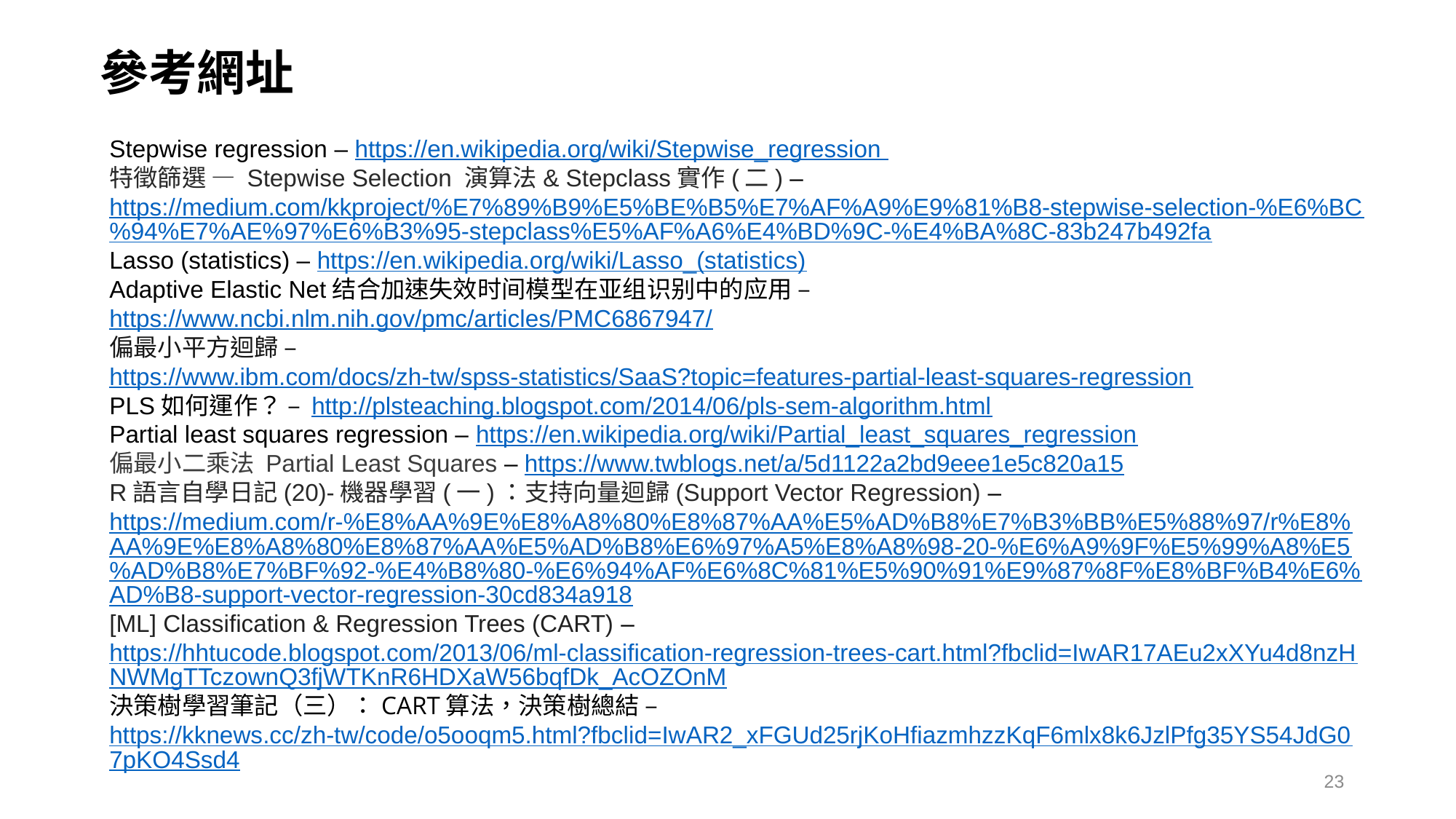

參考網址
Stepwise regression – https://en.wikipedia.org/wiki/Stepwise_regression
特徵篩選 — Stepwise Selection 演算法& Stepclass實作(二) – https://medium.com/kkproject/%E7%89%B9%E5%BE%B5%E7%AF%A9%E9%81%B8-stepwise-selection-%E6%BC%94%E7%AE%97%E6%B3%95-stepclass%E5%AF%A6%E4%BD%9C-%E4%BA%8C-83b247b492fa
Lasso (statistics) – https://en.wikipedia.org/wiki/Lasso_(statistics)
Adaptive Elastic Net结合加速失效时间模型在亚组识别中的应用 – https://www.ncbi.nlm.nih.gov/pmc/articles/PMC6867947/
偏最小平方迴歸 – https://www.ibm.com/docs/zh-tw/spss-statistics/SaaS?topic=features-partial-least-squares-regression
PLS如何運作？ – http://plsteaching.blogspot.com/2014/06/pls-sem-algorithm.html
Partial least squares regression – https://en.wikipedia.org/wiki/Partial_least_squares_regression
偏最小二乘法 Partial Least Squares – https://www.twblogs.net/a/5d1122a2bd9eee1e5c820a15
R語言自學日記(20)-機器學習(一)：支持向量迴歸(Support Vector Regression) – https://medium.com/r-%E8%AA%9E%E8%A8%80%E8%87%AA%E5%AD%B8%E7%B3%BB%E5%88%97/r%E8%AA%9E%E8%A8%80%E8%87%AA%E5%AD%B8%E6%97%A5%E8%A8%98-20-%E6%A9%9F%E5%99%A8%E5%AD%B8%E7%BF%92-%E4%B8%80-%E6%94%AF%E6%8C%81%E5%90%91%E9%87%8F%E8%BF%B4%E6%AD%B8-support-vector-regression-30cd834a918
[ML] Classification & Regression Trees (CART) – https://hhtucode.blogspot.com/2013/06/ml-classification-regression-trees-cart.html?fbclid=IwAR17AEu2xXYu4d8nzHNWMgTTczownQ3fjWTKnR6HDXaW56bqfDk_AcOZOnM
決策樹學習筆記（三）：CART算法，決策樹總結 – https://kknews.cc/zh-tw/code/o5ooqm5.html?fbclid=IwAR2_xFGUd25rjKoHfiazmhzzKqF6mlx8k6JzlPfg35YS54JdG07pKO4Ssd4

23